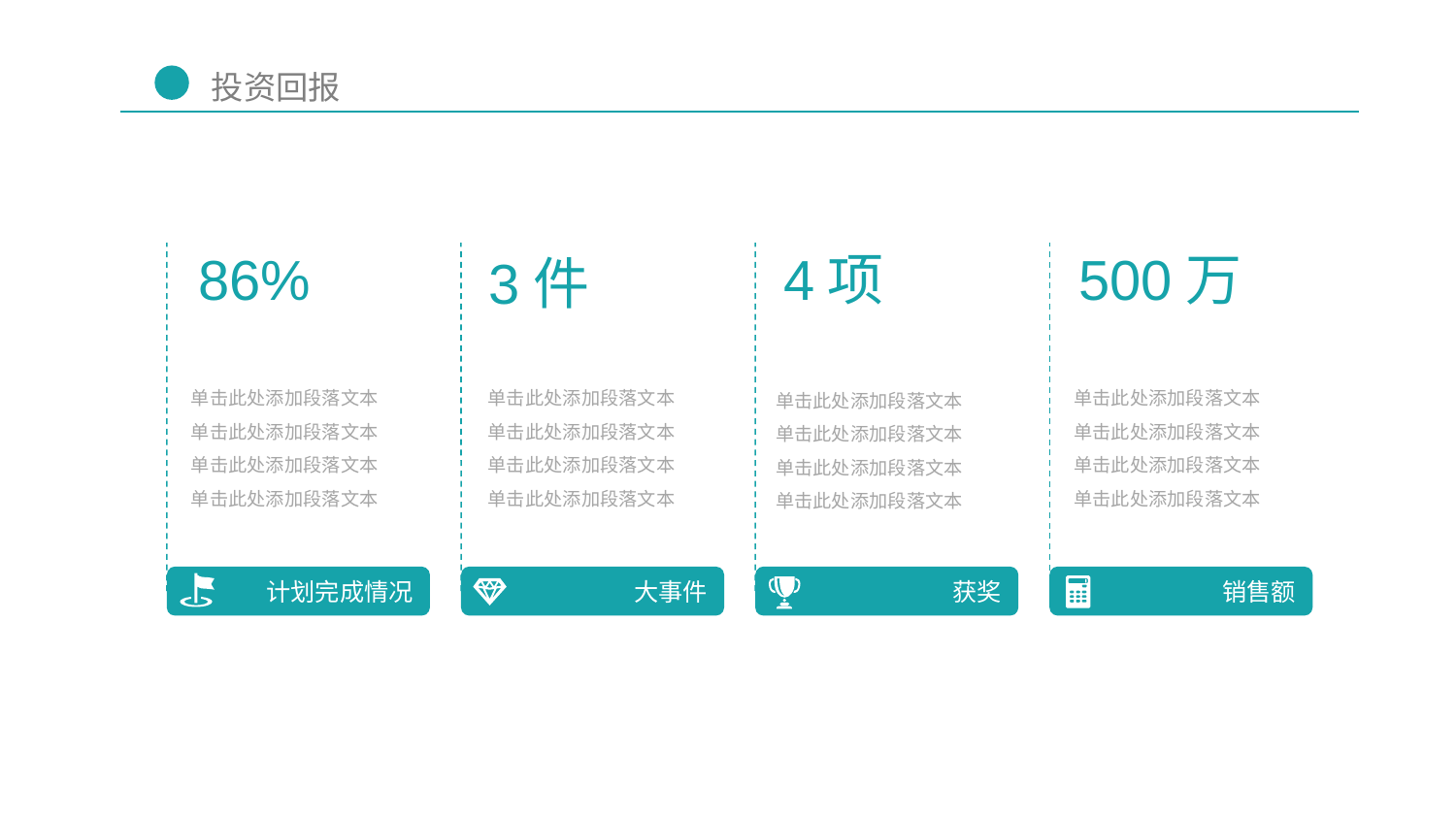

86%
4项
500万
3件
单击此处添加段落文本
单击此处添加段落文本
单击此处添加段落文本
单击此处添加段落文本
单击此处添加段落文本
单击此处添加段落文本
单击此处添加段落文本
单击此处添加段落文本
单击此处添加段落文本
单击此处添加段落文本
单击此处添加段落文本
单击此处添加段落文本
单击此处添加段落文本
单击此处添加段落文本
单击此处添加段落文本
单击此处添加段落文本
计划完成情况

大事件

获奖

销售额